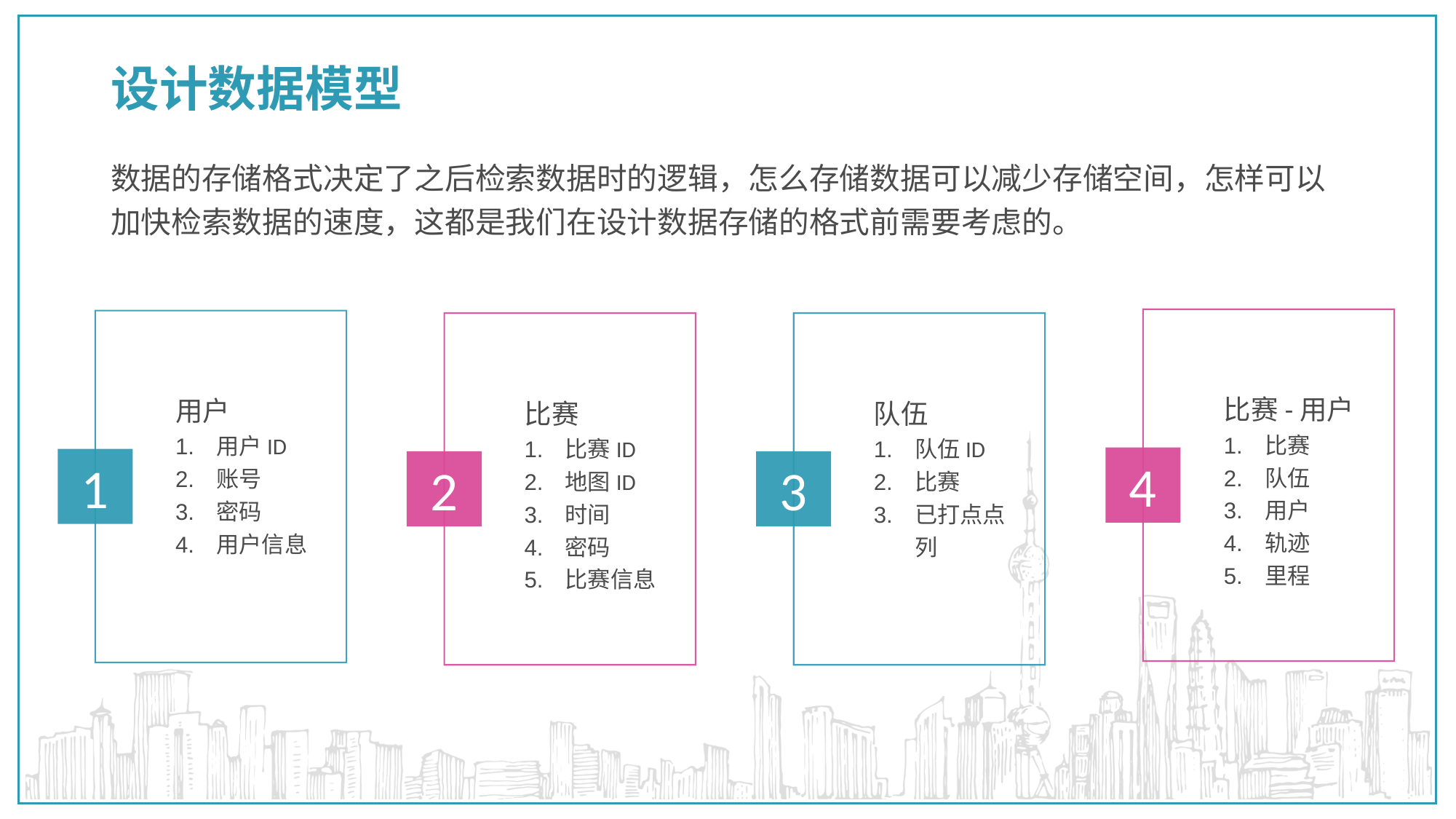

# 设计数据模型
数据的存储格式决定了之后检索数据时的逻辑，怎么存储数据可以减少存储空间，怎样可以加快检索数据的速度，这都是我们在设计数据存储的格式前需要考虑的。
比赛-用户
比赛
队伍
用户
轨迹
里程
用户
用户ID
账号
密码
用户信息

比赛
比赛ID
地图ID
时间
密码
比赛信息
队伍
队伍ID
比赛
已打点点列

4
1
2
3